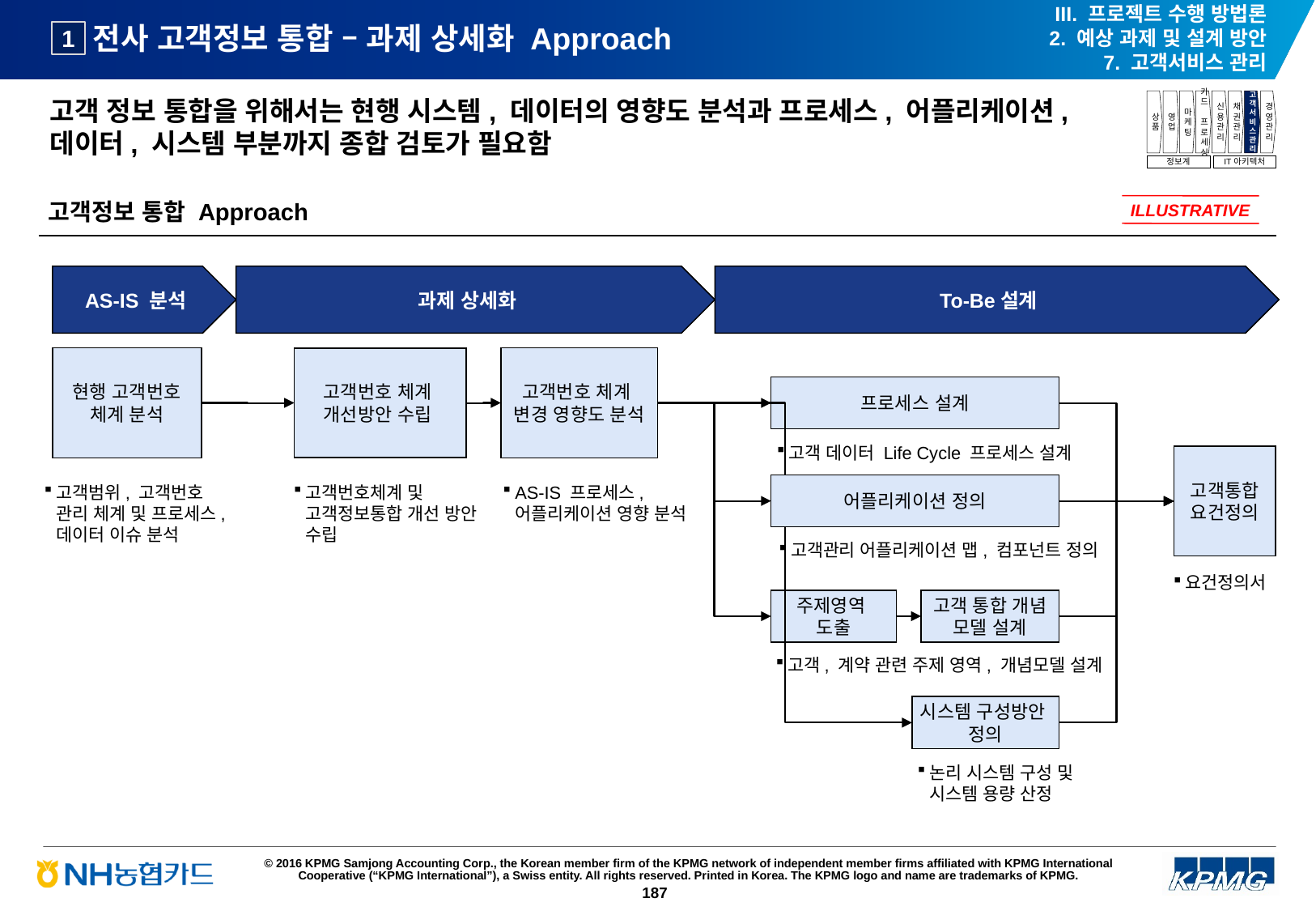

III. 프로젝트 수행 방법론
2. 예상 과제 및 설계 방안
7. 고객서비스 관리
# 전사 고객정보 통합 – 과제 상세화 Approach
1
고객 정보 통합을 위해서는 현행 시스템, 데이터의 영향도 분석과 프로세스, 어플리케이션, 데이터, 시스템 부분까지 종합 검토가 필요함
상품
영업
마케팅
카드
프로세싱
신용관리
채권관리
고객서비스관리
경영관리
정보계
IT아키텍처
고객정보 통합 Approach
ILLUSTRATIVE
AS-IS 분석
과제 상세화
To-Be설계
현행 고객번호 체계 분석
고객번호 체계
변경 영향도 분석
고객번호 체계
개선방안 수립
프로세스 설계
고객 데이터 Life Cycle 프로세스 설계
고객통합 요건정의
어플리케이션 정의
고객범위, 고객번호 관리 체계 및 프로세스, 데이터 이슈 분석
고객번호체계 및 고객정보통합 개선 방안 수립
AS-IS 프로세스, 어플리케이션 영향 분석
고객관리 어플리케이션 맵, 컴포넌트 정의
요건정의서
주제영역
도출
고객 통합 개념 모델 설계
고객, 계약 관련 주제 영역, 개념모델 설계
시스템 구성방안  정의
논리 시스템 구성 및 시스템 용량 산정